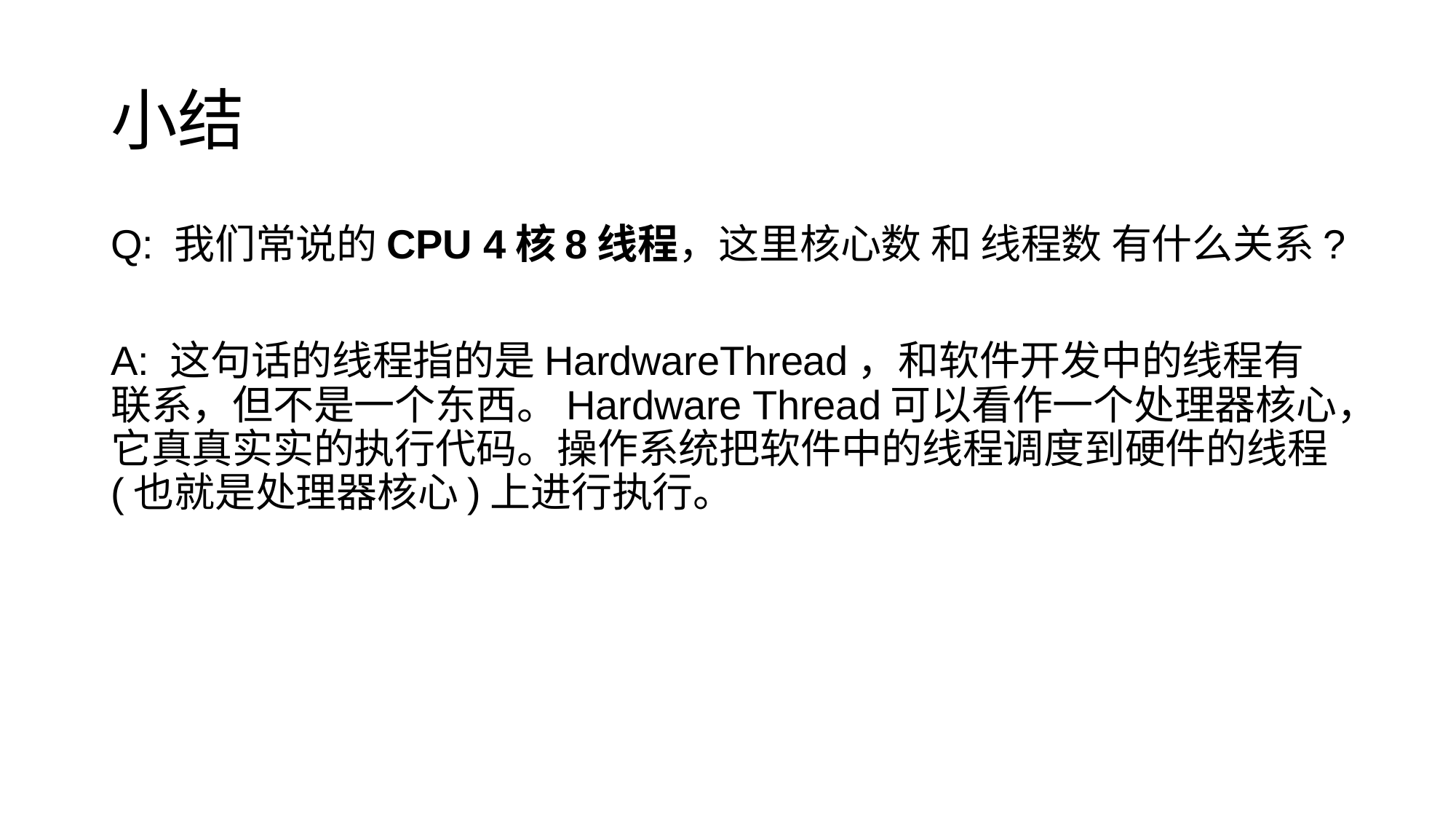

# 小结
Q: 我们常说的CPU 4核8线程，这里核心数 和 线程数 有什么关系?

A: 这句话的线程指的是HardwareThread，和软件开发中的线程有联系，但不是一个东西。Hardware Thread可以看作一个处理器核心，它真真实实的执行代码。操作系统把软件中的线程调度到硬件的线程(也就是处理器核心)上进行执行。